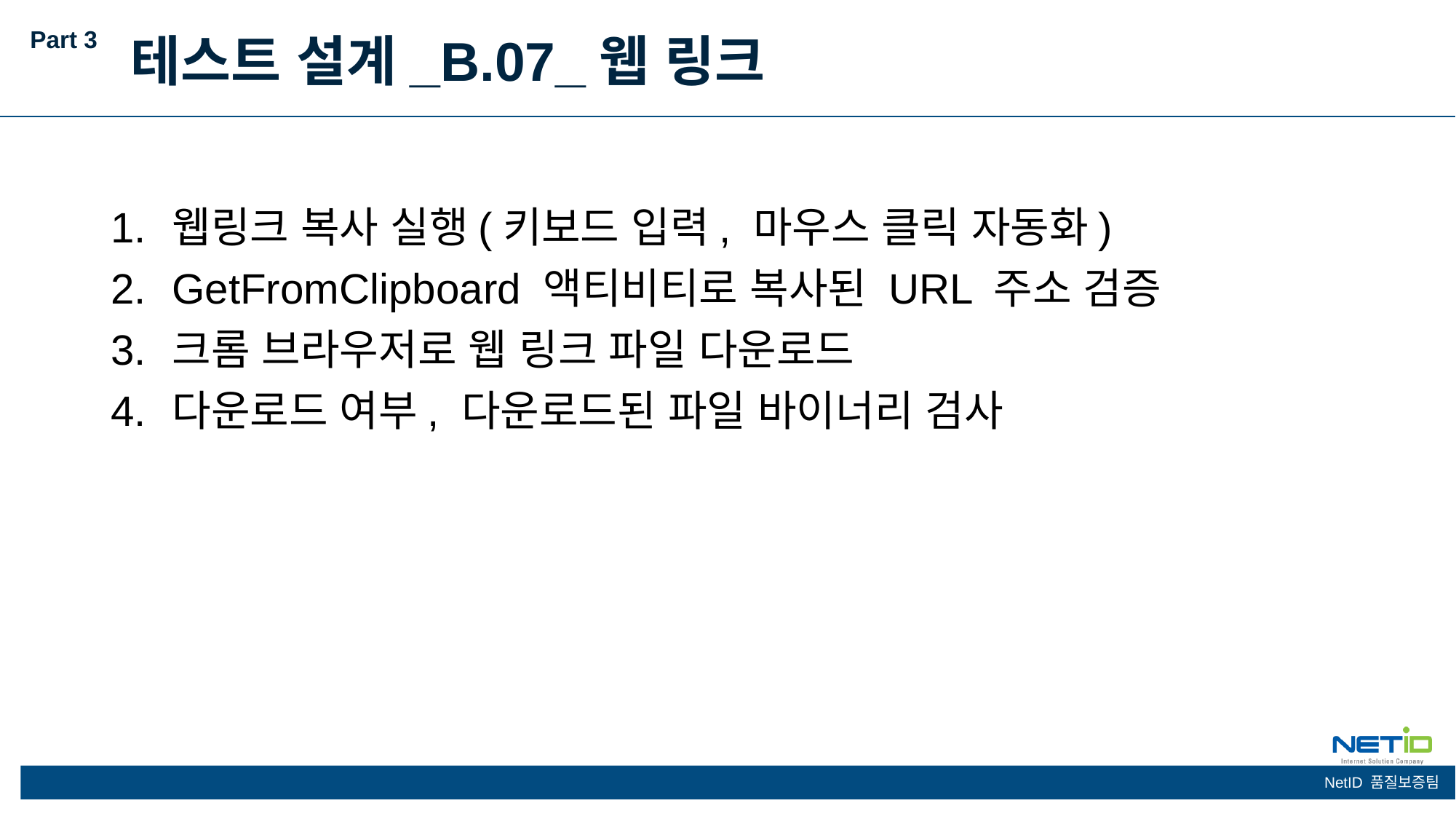

Part 3
테스트 설계_B.07_웹 링크

웹링크 복사 실행(키보드 입력, 마우스 클릭 자동화)
GetFromClipboard 액티비티로 복사된 URL 주소 검증
크롬 브라우저로 웹 링크 파일 다운로드
다운로드 여부, 다운로드된 파일 바이너리 검사